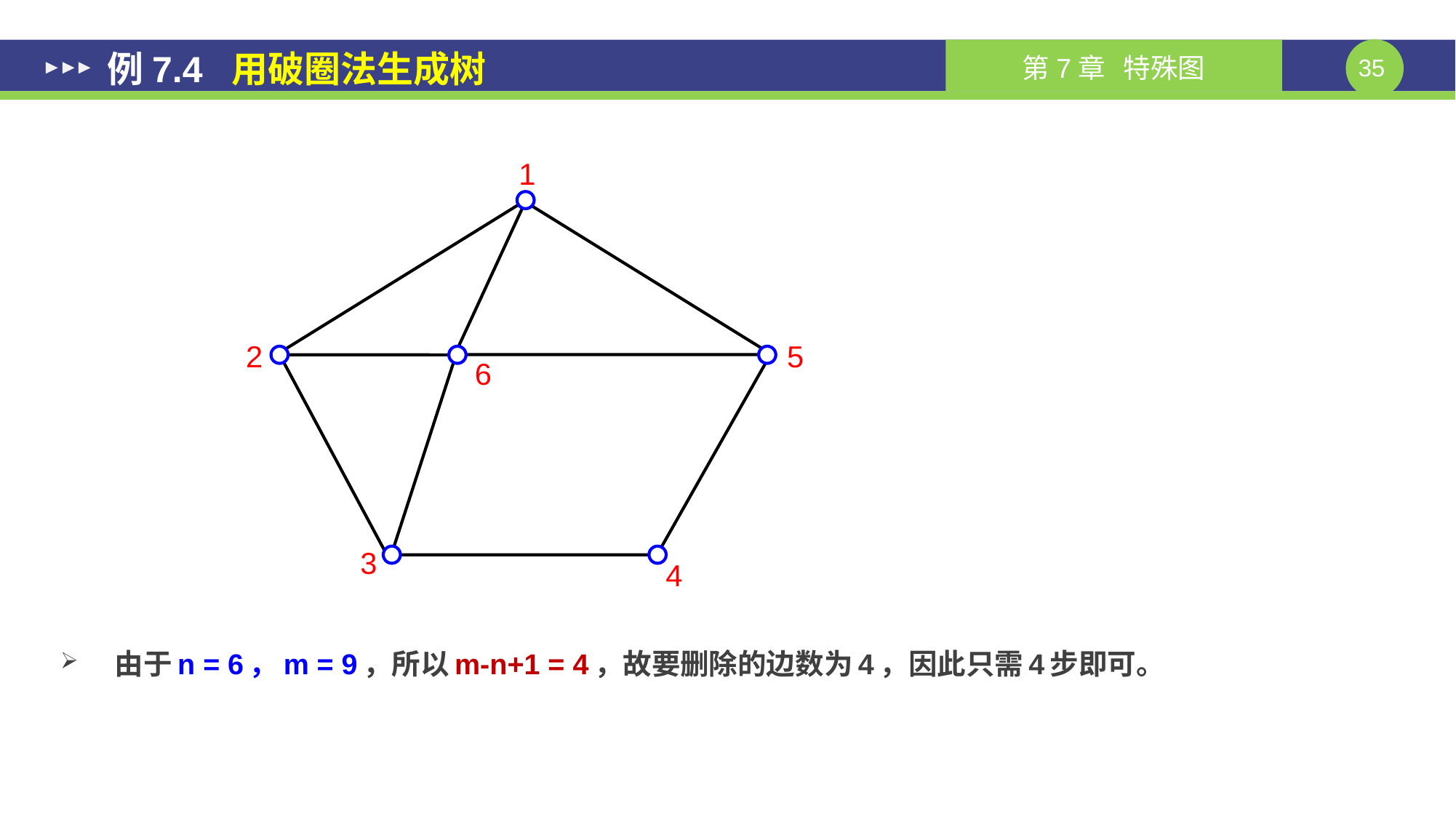

# 例7.4  用破圈法生成树
1

2
5

6

3

4
由于n = 6，m = 9，所以m-n+1 = 4，故要删除的边数为4，因此只需4步即可。